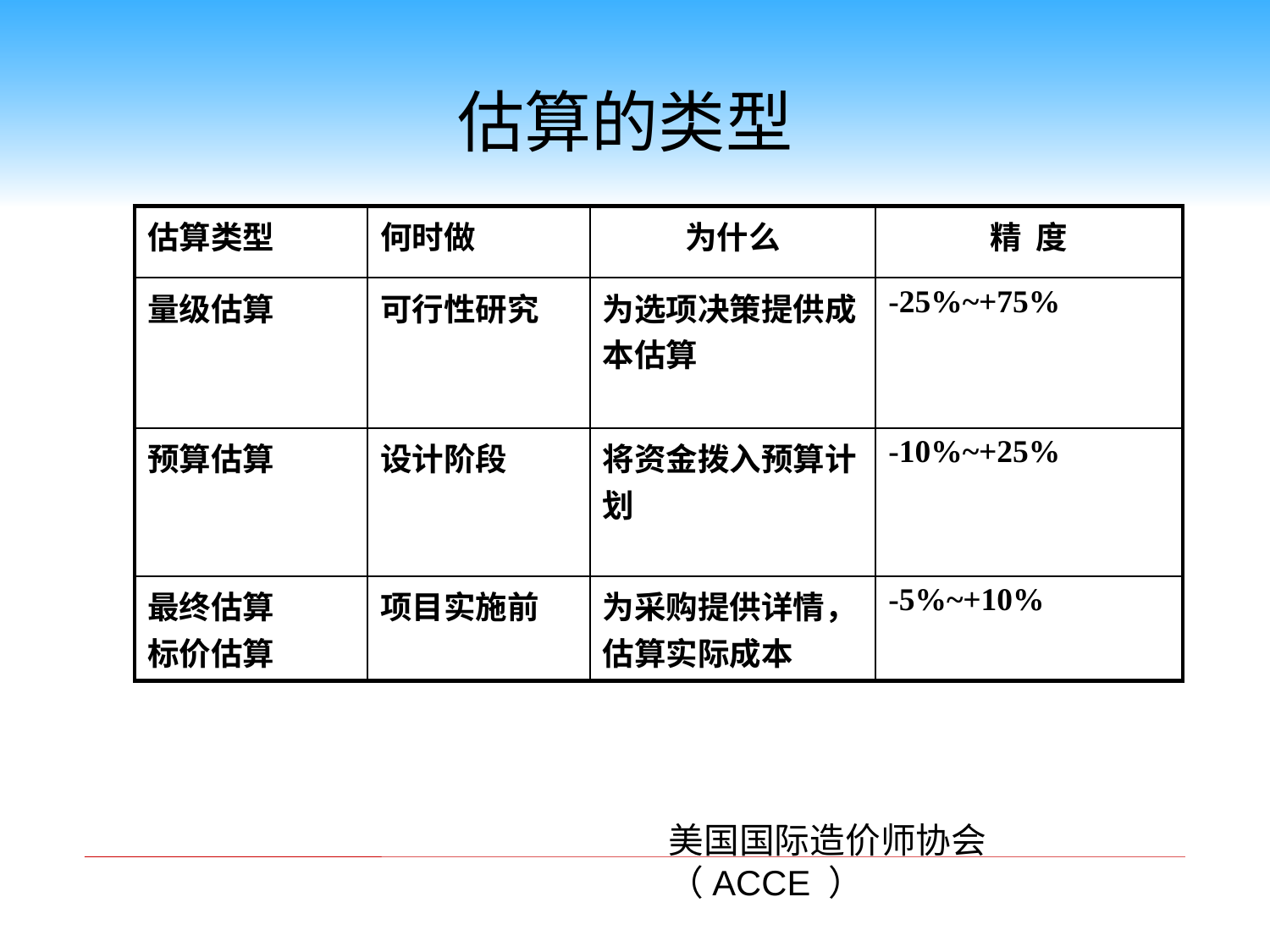

估算的类型
| 估算类型 | 何时做 | 为什么 | 精 度 |
| --- | --- | --- | --- |
| 量级估算 | 可行性研究 | 为选项决策提供成本估算 | -25%~+75% |
| 预算估算 | 设计阶段 | 将资金拨入预算计划 | -10%~+25% |
| 最终估算 标价估算 | 项目实施前 | 为采购提供详情，估算实际成本 | -5%~+10% |
美国国际造价师协会（ACCE ）